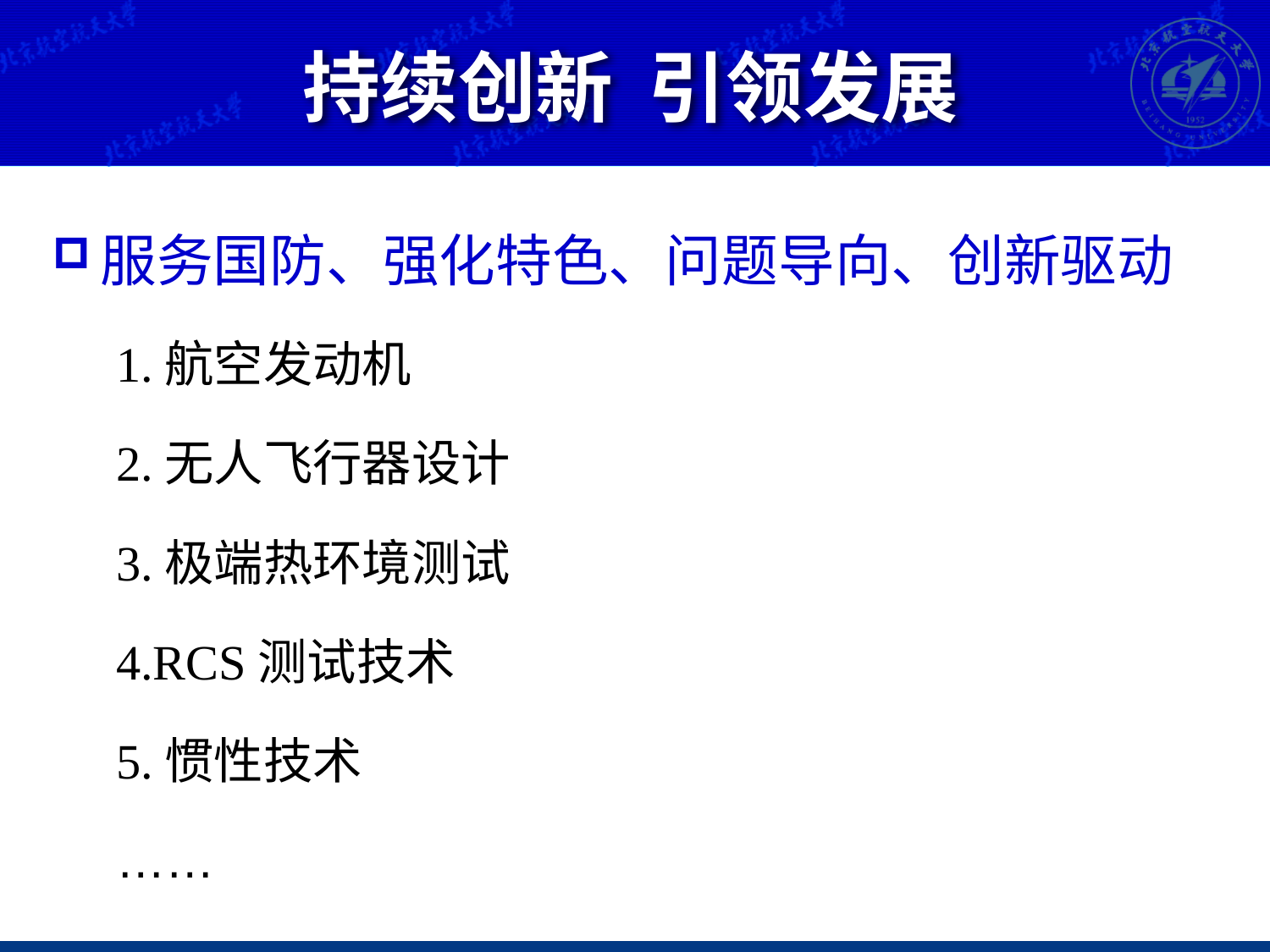

# 持续创新  引领发展
服务国防、强化特色、问题导向、创新驱动
1.航空发动机
2.无人飞行器设计
3.极端热环境测试
4.RCS测试技术
5.惯性技术
……